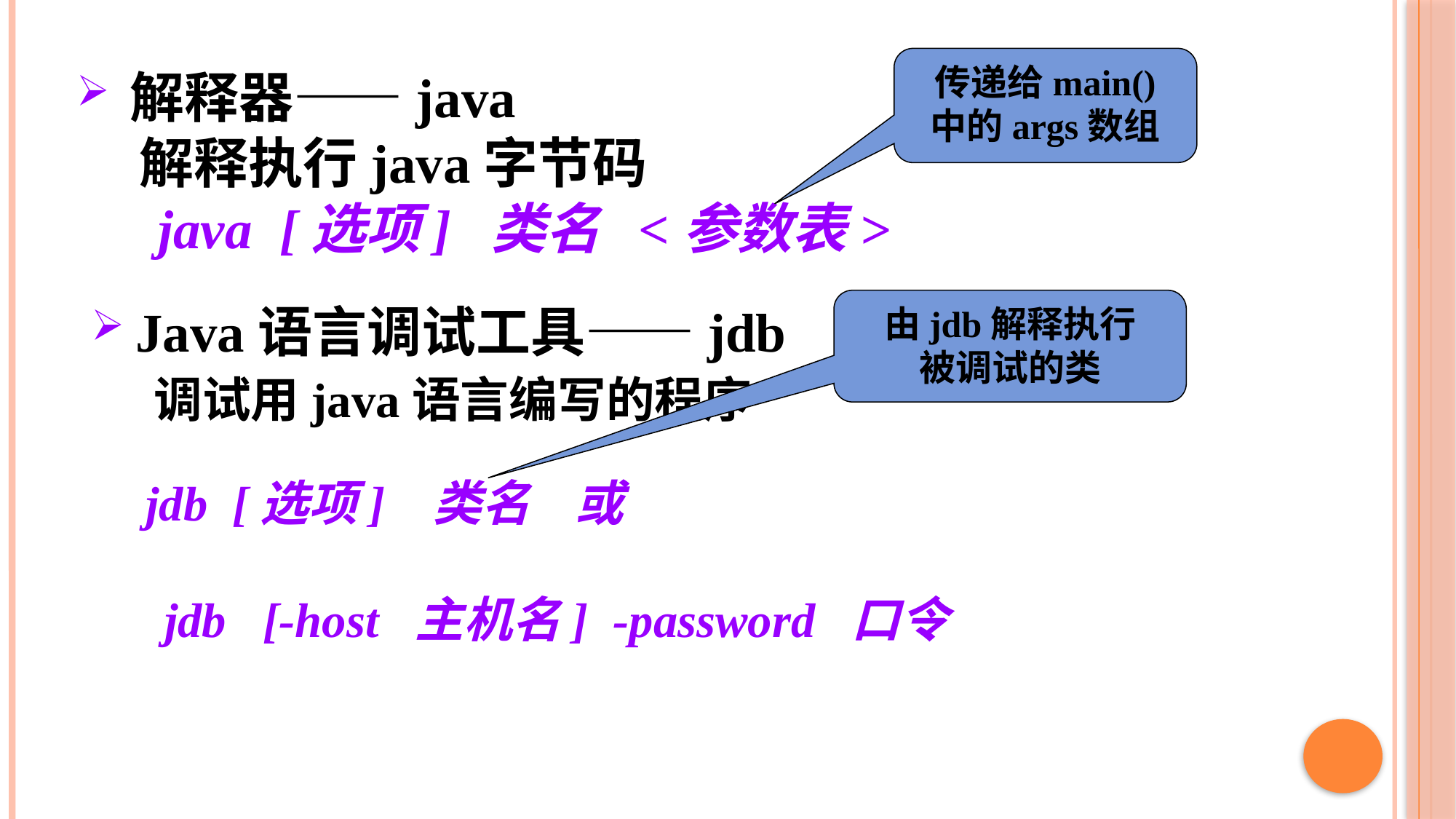

传递给main()
中的args数组
 解释器——java
    解释执行java字节码
      java  [选项]  类名  <参数表>
由jdb解释执行
被调试的类
 Java语言调试工具——jdb
    调试用java语言编写的程序

      jdb  [选项]   类名    或

      jdb   [-host  主机名]  -password  口令

23